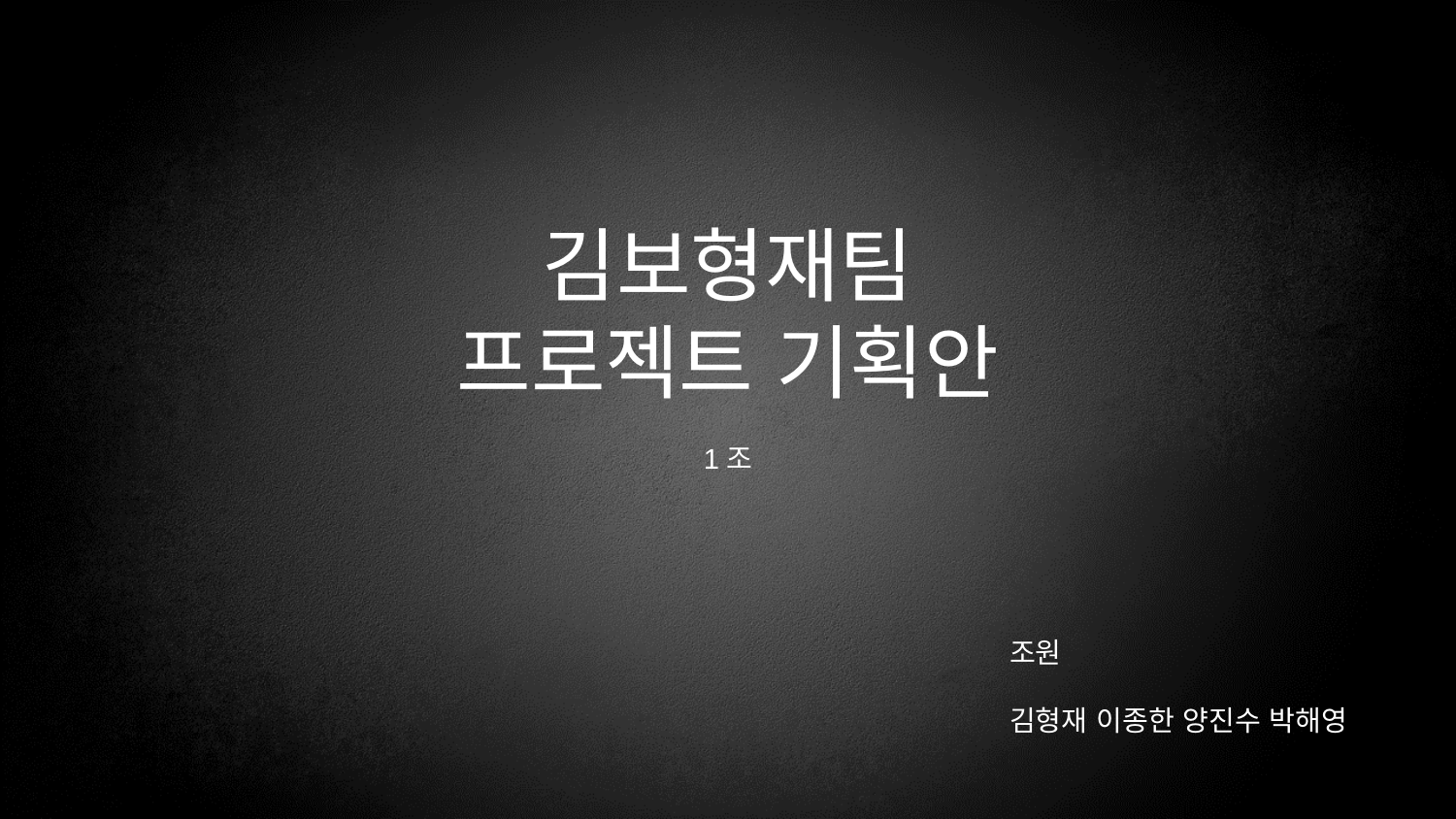

# 김보형재팀 프로젝트 기획안
1조
조원

김형재 이종한 양진수 박해영